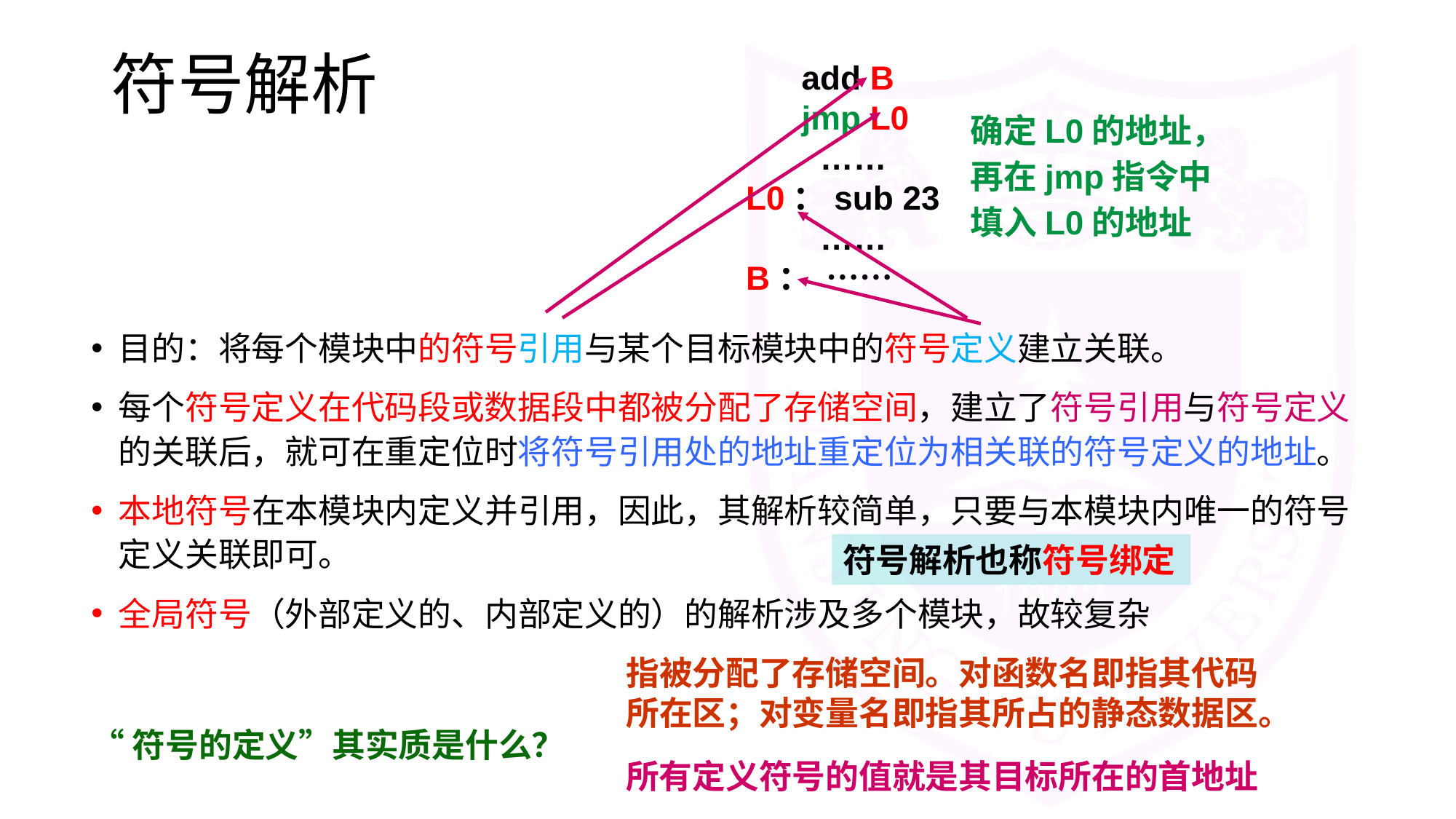

# 符号解析
      add B
      jmp L0
        ……
L0：sub 23
        ……
B：  ……

确定L0的地址，再在jmp指令中填入L0的地址

目的：将每个模块中的符号引用与某个目标模块中的符号定义建立关联。
每个符号定义在代码段或数据段中都被分配了存储空间，建立了符号引用与符号定义的关联后，就可在重定位时将符号引用处的地址重定位为相关联的符号定义的地址。
本地符号在本模块内定义并引用，因此，其解析较简单，只要与本模块内唯一的符号定义关联即可。
全局符号（外部定义的、内部定义的）的解析涉及多个模块，故较复杂
符号解析也称符号绑定
指被分配了存储空间。对函数名即指其代码所在区；对变量名即指其所占的静态数据区。
“符号的定义”其实质是什么？
所有定义符号的值就是其目标所在的首地址